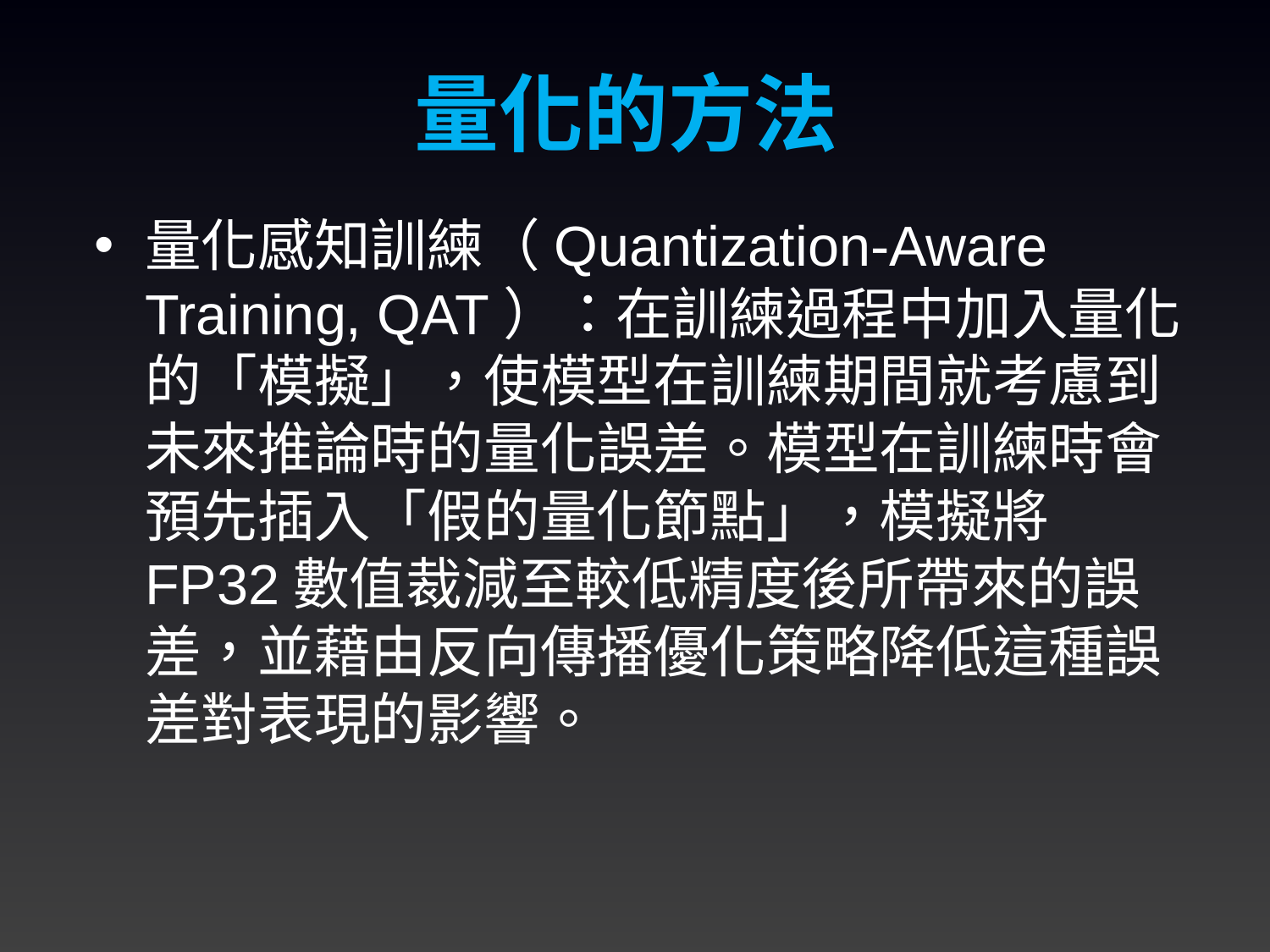

量化的方法
量化感知訓練（Quantization-Aware Training, QAT）：在訓練過程中加入量化的「模擬」，使模型在訓練期間就考慮到未來推論時的量化誤差。模型在訓練時會預先插入「假的量化節點」，模擬將FP32數值裁減至較低精度後所帶來的誤差，並藉由反向傳播優化策略降低這種誤差對表現的影響。